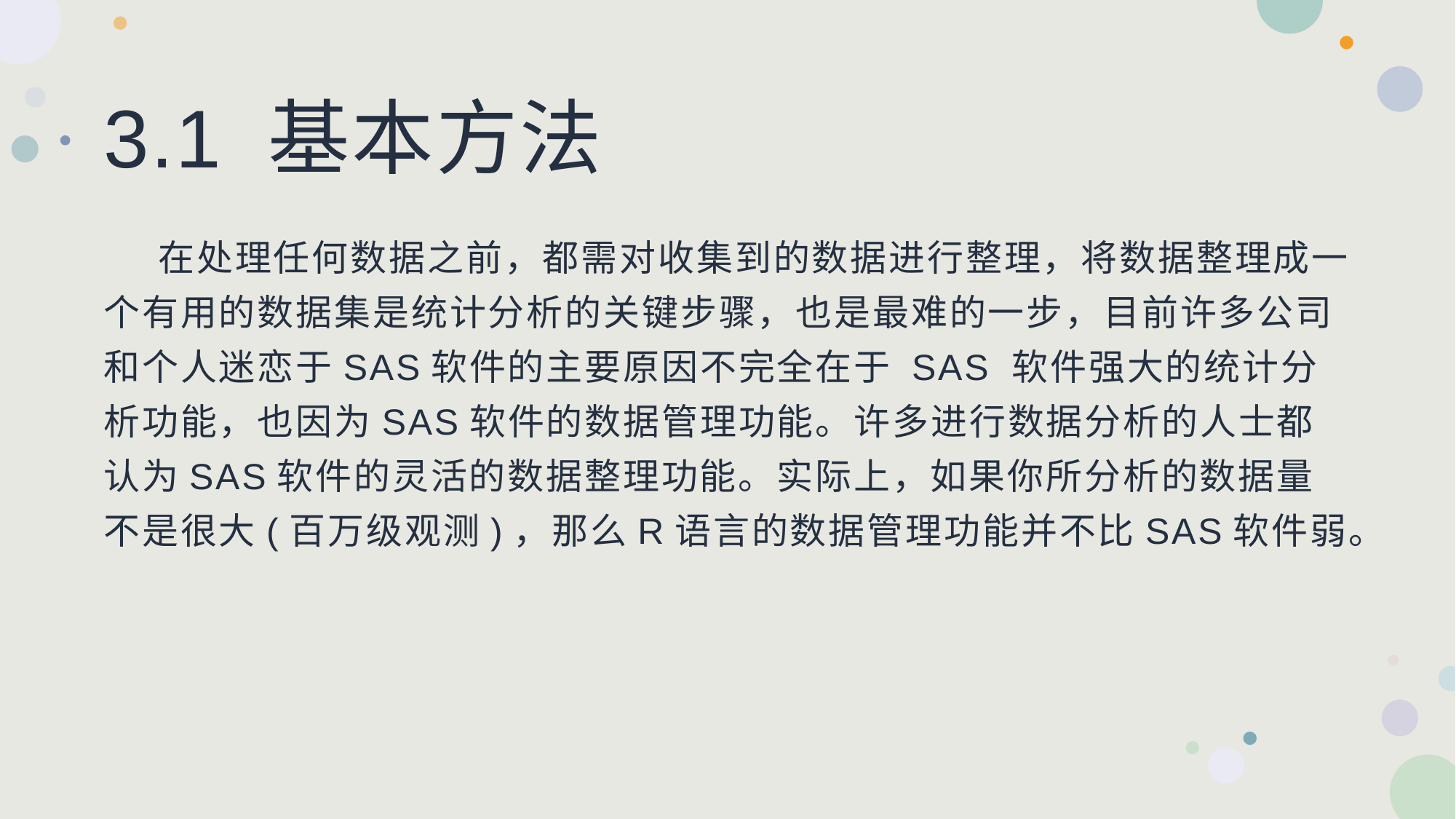

# 3.1 基本方法
在处理任何数据之前，都需对收集到的数据进行整理，将数据整理成一个有用的数据集是统计分析的关键步骤，也是最难的一步，目前许多公司和个人迷恋于SAS软件的主要原因不完全在于 SAS 软件强大的统计分析功能，也因为SAS软件的数据管理功能。许多进行数据分析的人士都认为SAS软件的灵活的数据整理功能。实际上，如果你所分析的数据量不是很大(百万级观测)，那么R语言的数据管理功能并不比SAS软件弱。